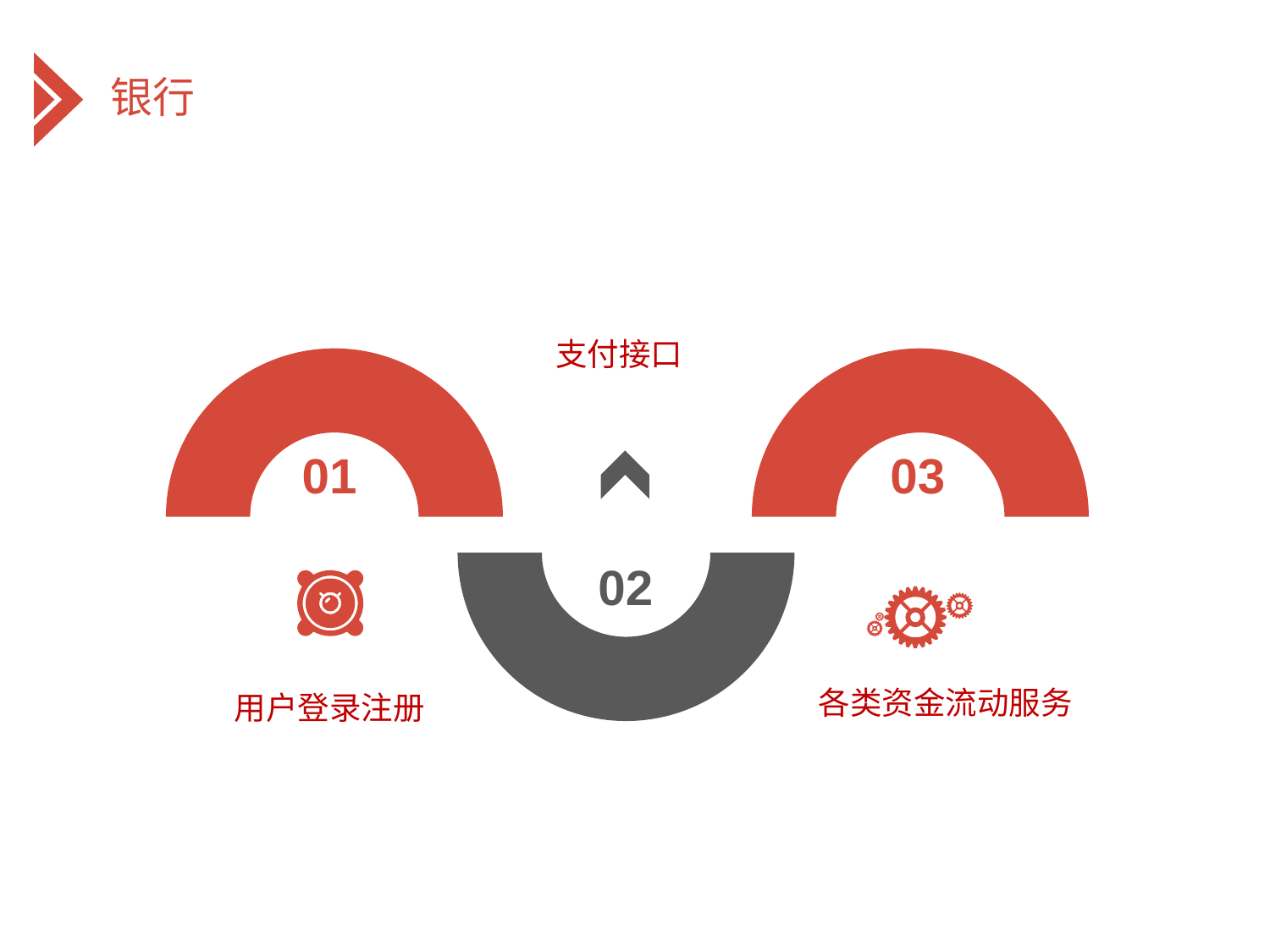

银行
支付接口

02

03

各类资金流动服务

01

用户登录注册